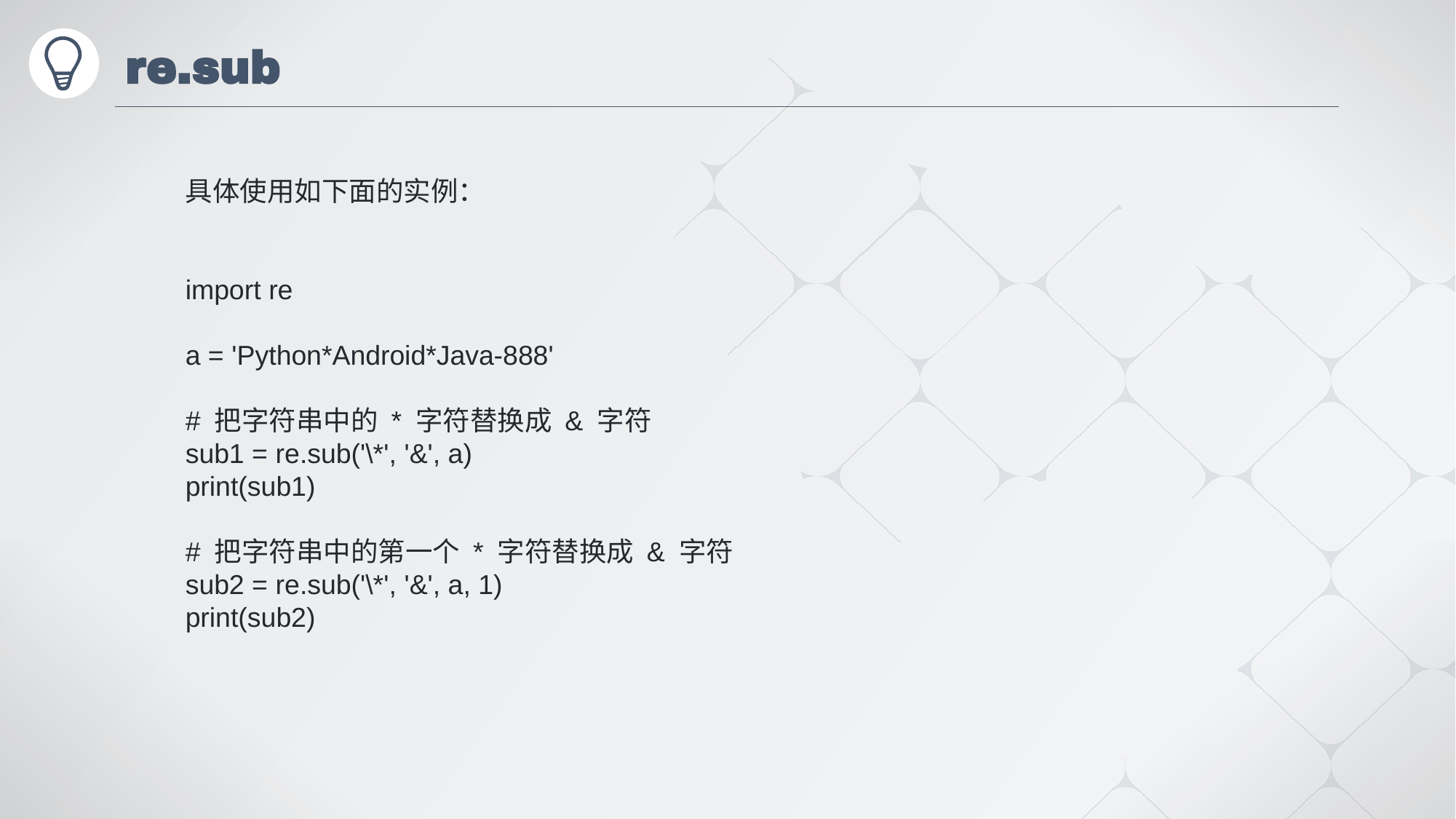

# re.sub
具体使用如下面的实例：

import re

a = 'Python*Android*Java-888'

# 把字符串中的 * 字符替换成 & 字符
sub1 = re.sub('\*', '&', a)
print(sub1)

# 把字符串中的第一个 * 字符替换成 & 字符
sub2 = re.sub('\*', '&', a, 1)
print(sub2)